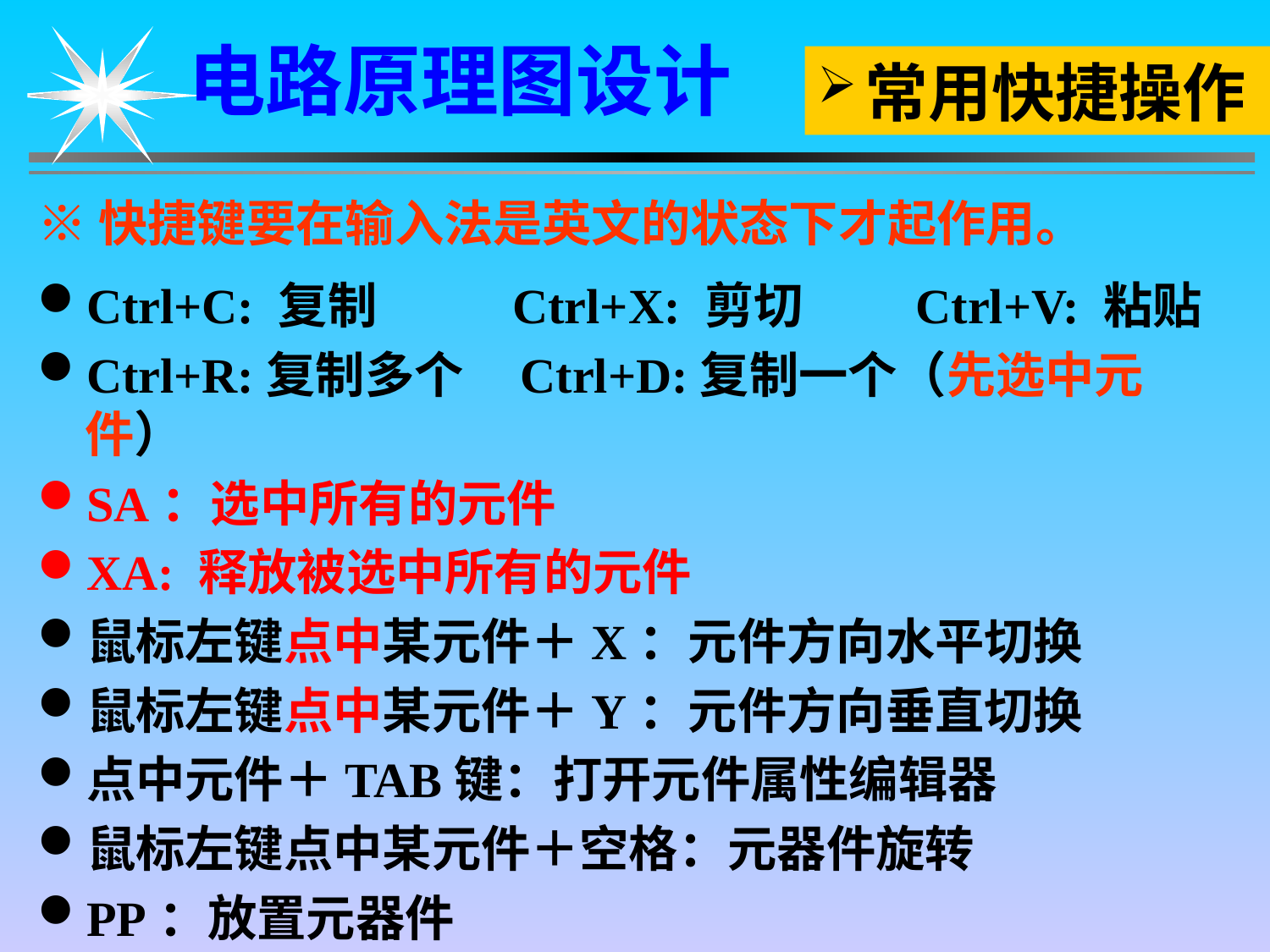

电路原理图设计
常用快捷操作
※快捷键要在输入法是英文的状态下才起作用。
Ctrl+C: 复制           Ctrl+X: 剪切         Ctrl+V: 粘贴
Ctrl+R:复制多个    Ctrl+D:复制一个（先选中元件）
SA：选中所有的元件
XA: 释放被选中所有的元件
鼠标左键点中某元件＋X：元件方向水平切换
鼠标左键点中某元件＋Y：元件方向垂直切换
点中元件＋TAB键：打开元件属性编辑器
鼠标左键点中某元件＋空格：元器件旋转
PP：放置元器件